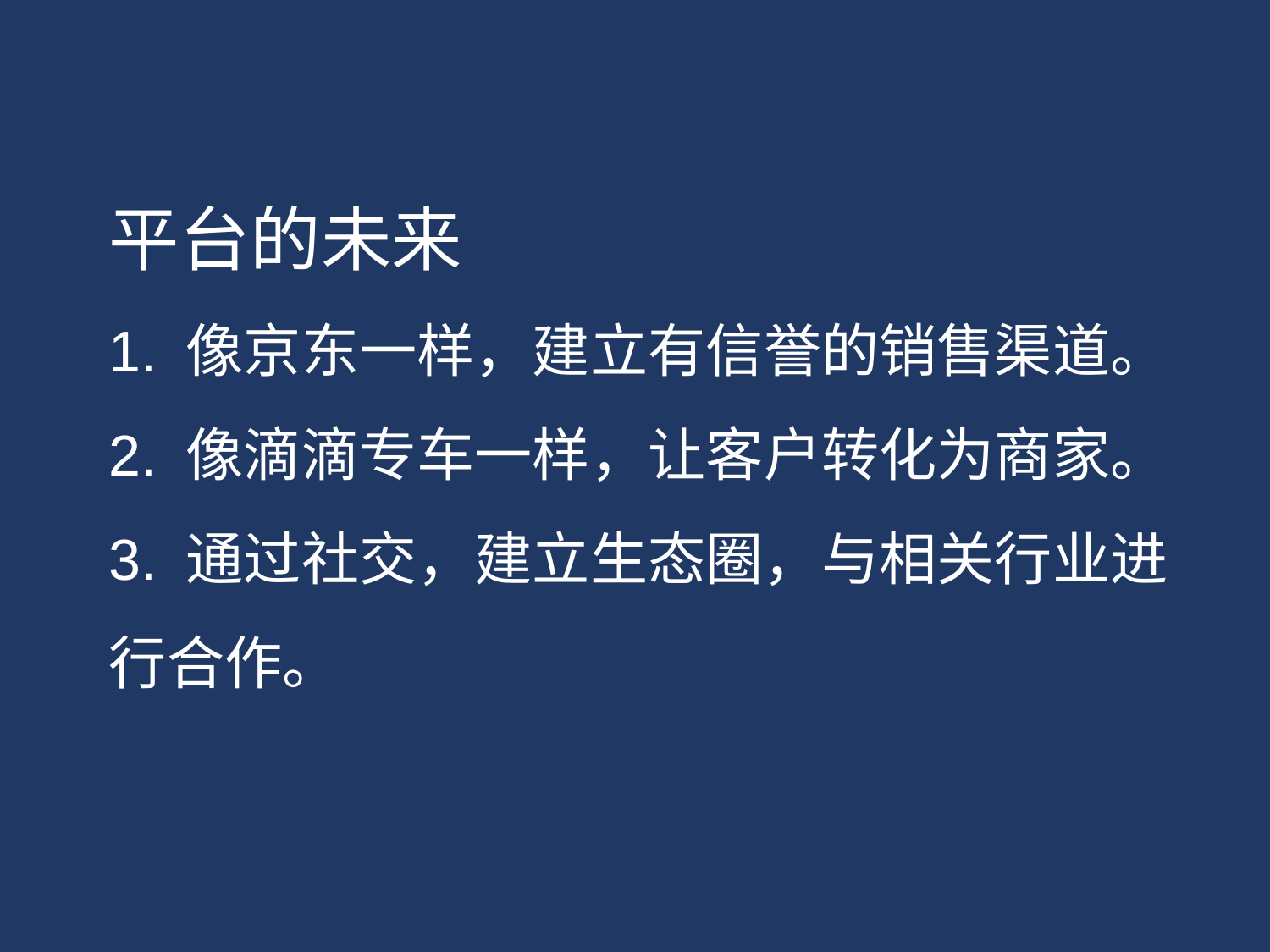

# 平台的未来 1. 像京东一样，建立有信誉的销售渠道。 2. 像滴滴专车一样，让客户转化为商家。 3. 通过社交，建立生态圈，与相关行业进行合作。